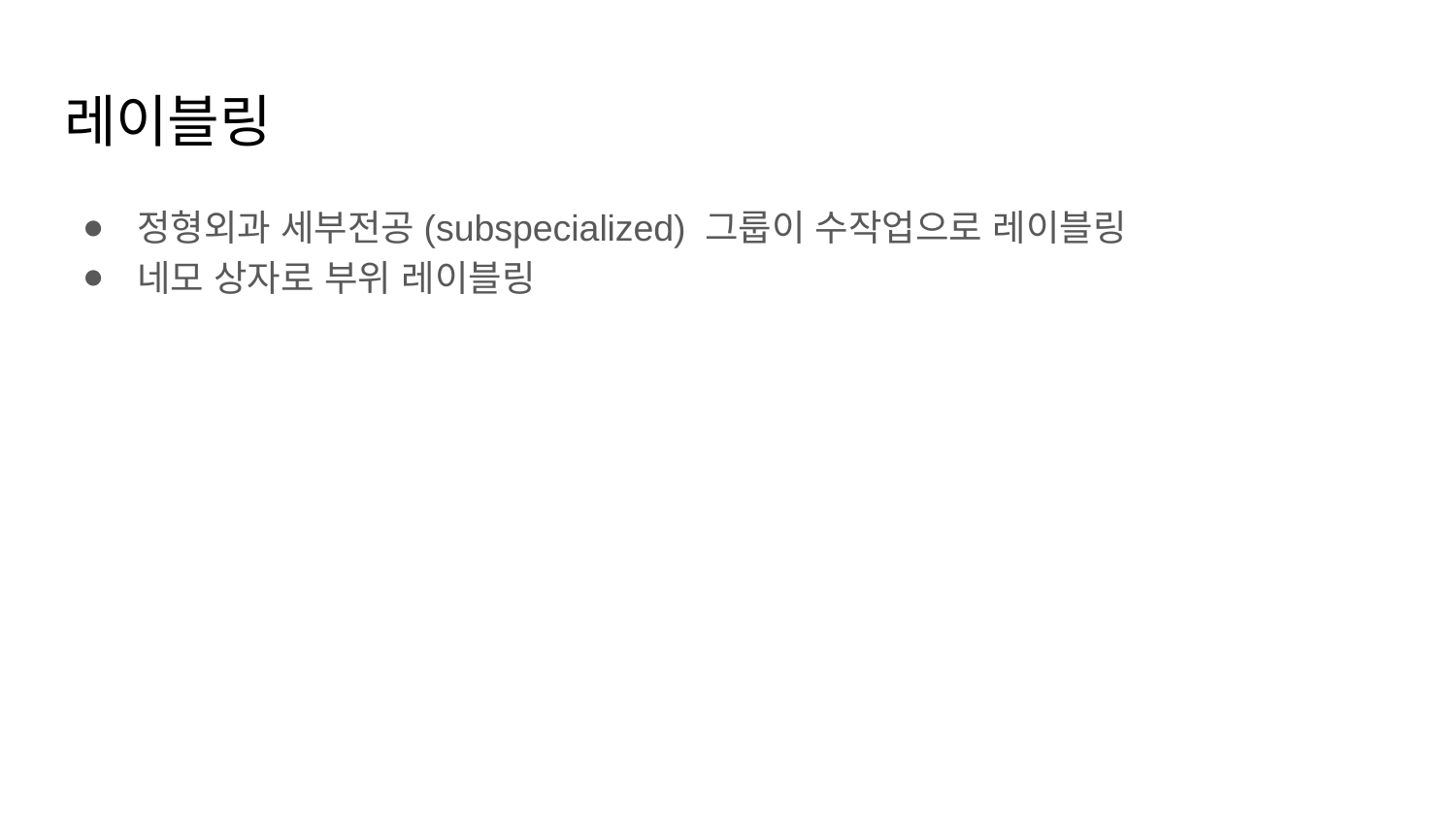

# 레이블링
정형외과 세부전공(subspecialized) 그룹이 수작업으로 레이블링
네모 상자로 부위 레이블링